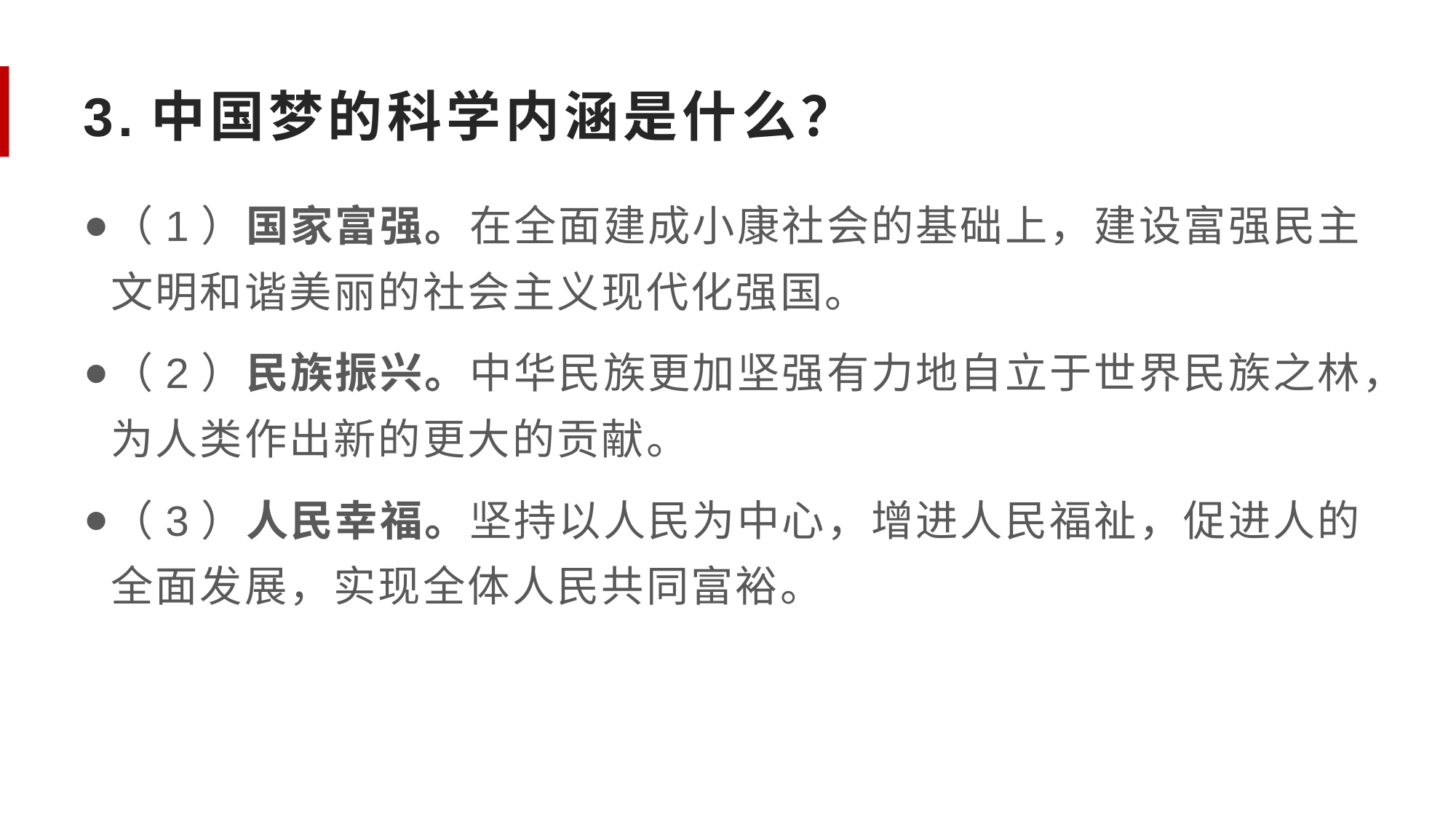

# 3.中国梦的科学内涵是什么？
（1）国家富强。在全面建成小康社会的基础上，建设富强民主文明和谐美丽的社会主义现代化强国。
（2）民族振兴。中华民族更加坚强有力地自立于世界民族之林，为人类作出新的更大的贡献。
（3）人民幸福。坚持以人民为中心，增进人民福祉，促进人的全面发展，实现全体人民共同富裕。